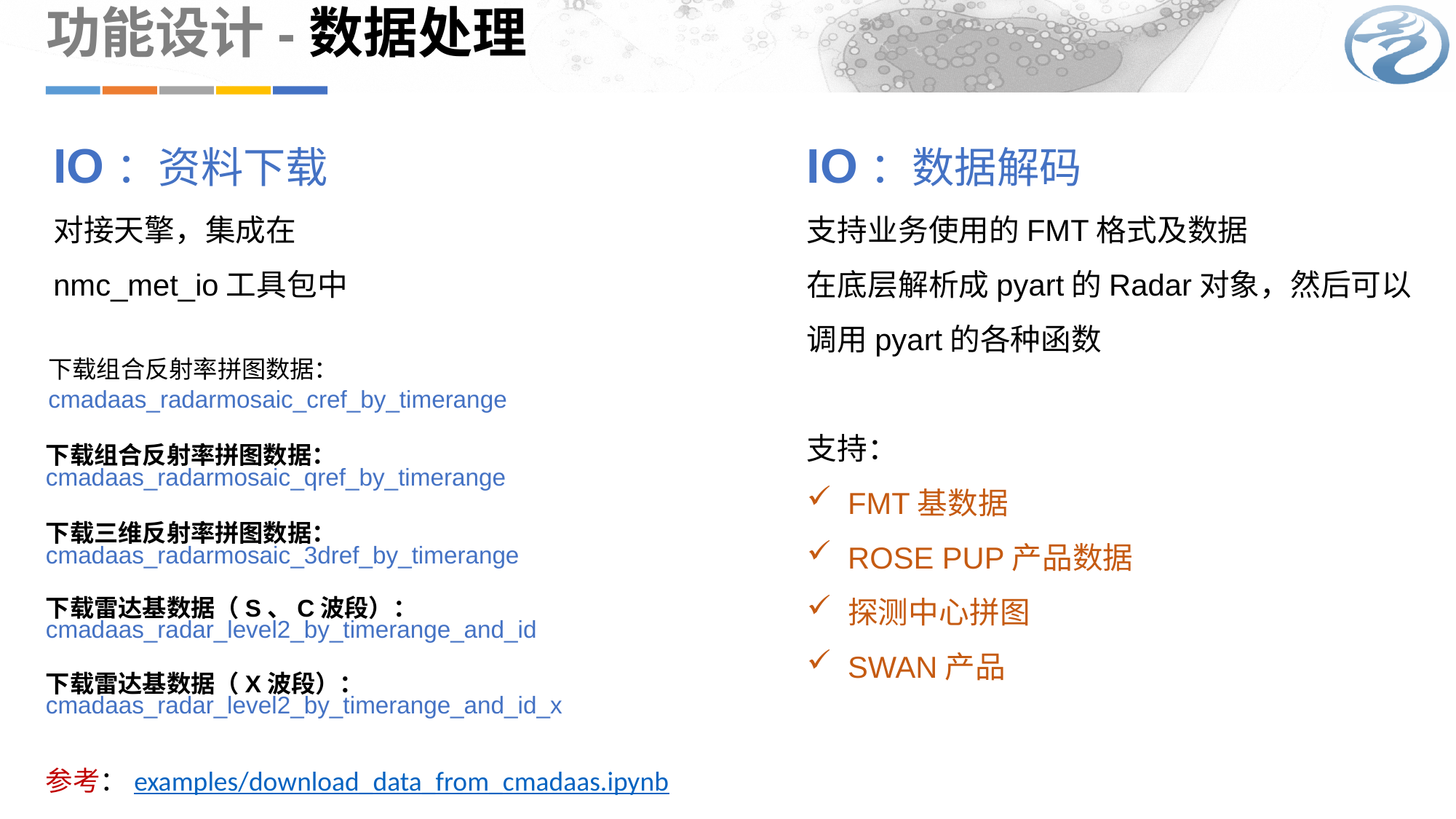

功能设计-数据处理
IO：资料下载
对接天擎，集成在
nmc_met_io工具包中
IO：数据解码
支持业务使用的FMT格式及数据
在底层解析成pyart的Radar对象，然后可以调用pyart的各种函数

支持：
FMT基数据
ROSE PUP产品数据
探测中心拼图
SWAN产品

下载组合反射率拼图数据：
cmadaas_radarmosaic_cref_by_timerange
下载组合反射率拼图数据：
cmadaas_radarmosaic_qref_by_timerange
下载三维反射率拼图数据：
cmadaas_radarmosaic_3dref_by_timerange
下载雷达基数据（S、C波段）：
cmadaas_radar_level2_by_timerange_and_id
下载雷达基数据（X波段）：
cmadaas_radar_level2_by_timerange_and_id_x
参考：examples/download_data_from_cmadaas.ipynb